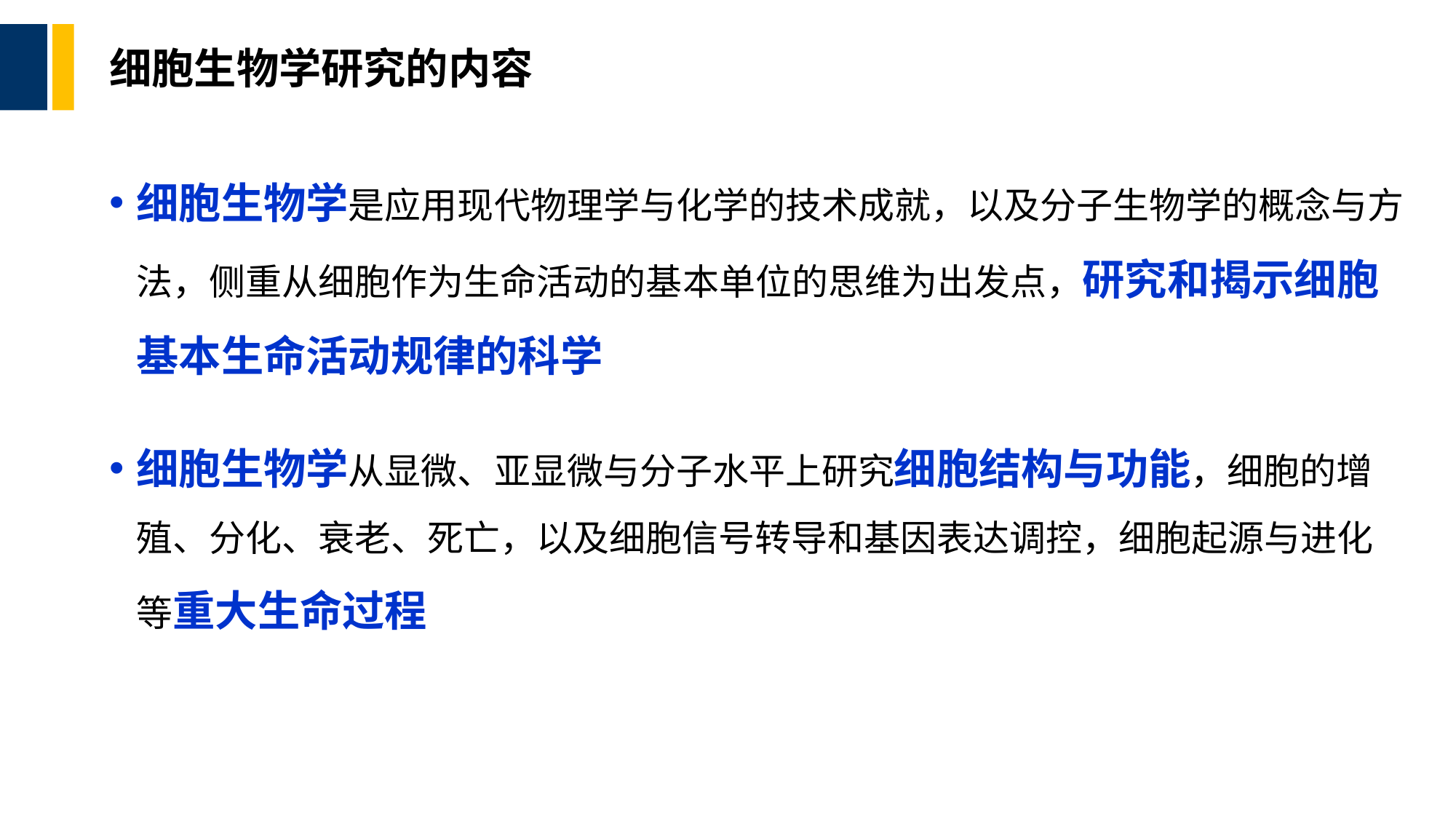

# 细胞生物学研究的内容
细胞生物学是应用现代物理学与化学的技术成就，以及分子生物学的概念与方法，侧重从细胞作为生命活动的基本单位的思维为出发点，研究和揭示细胞基本生命活动规律的科学
细胞生物学从显微、亚显微与分子水平上研究细胞结构与功能，细胞的增殖、分化、衰老、死亡，以及细胞信号转导和基因表达调控，细胞起源与进化等重大生命过程